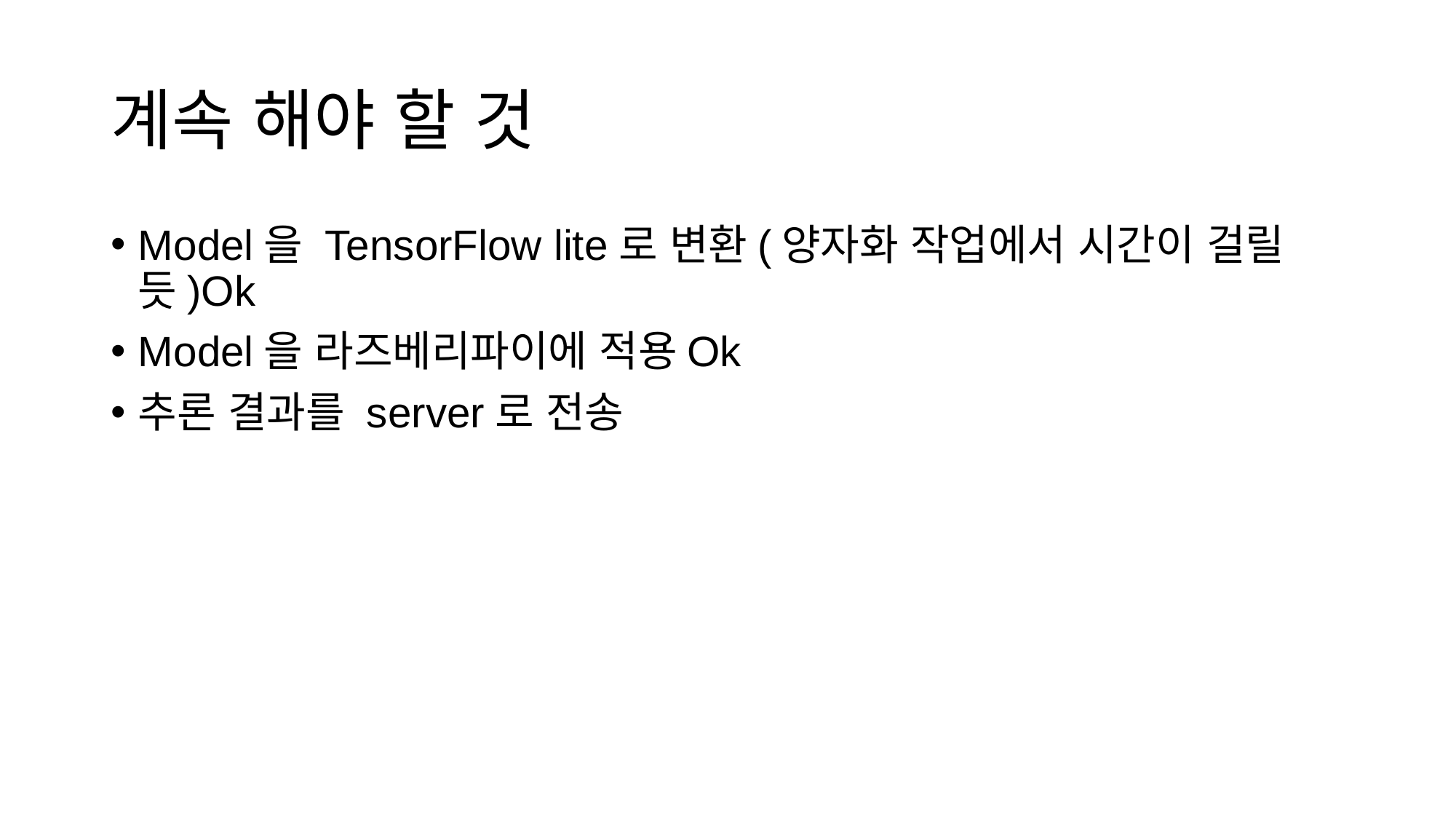

# 계속 해야 할 것
Model을 TensorFlow lite로 변환(양자화 작업에서 시간이 걸릴듯)Ok
Model을 라즈베리파이에 적용Ok
추론 결과를 server로 전송